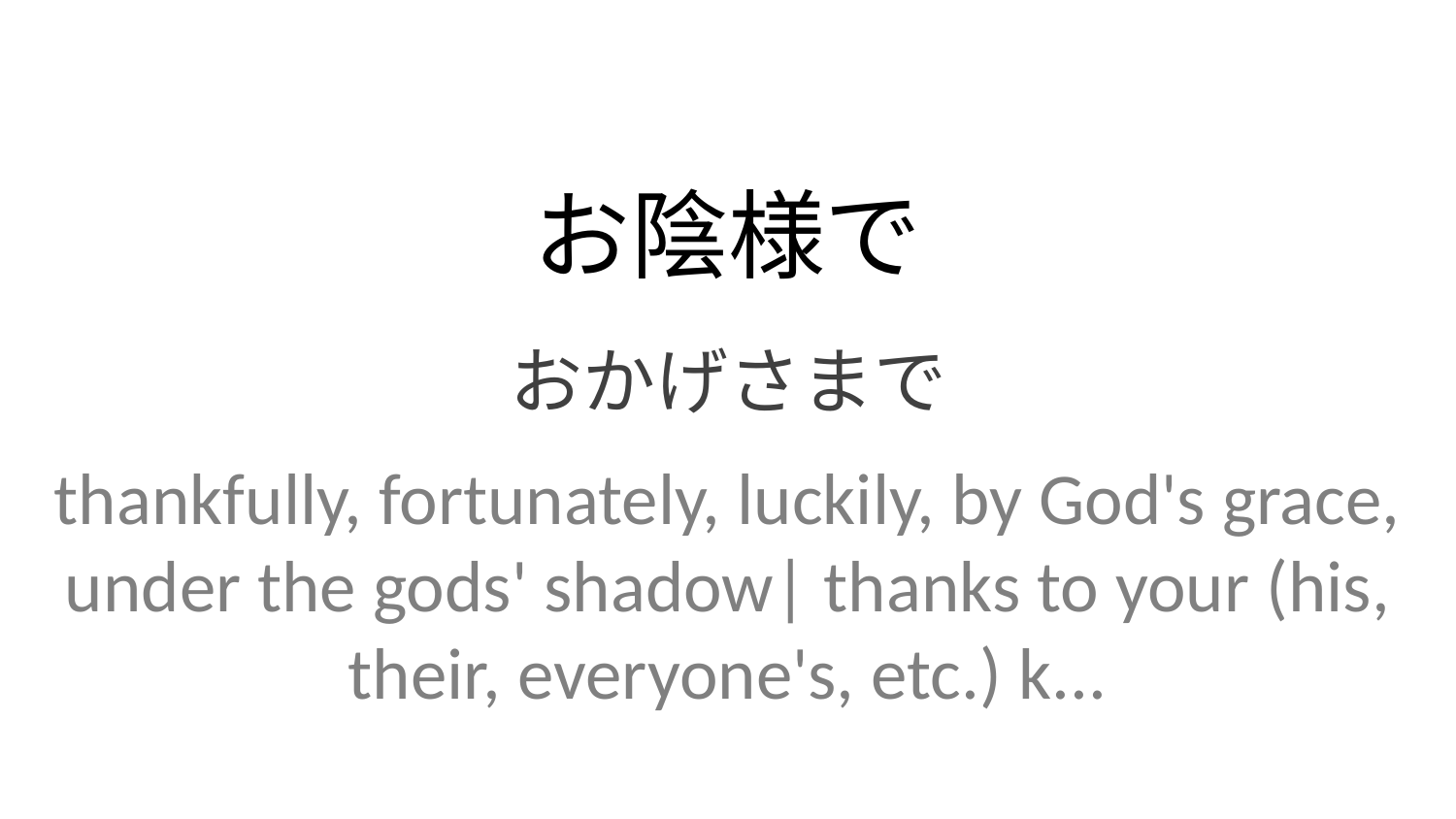

お陰様で

おかげさまで
thankfully, fortunately, luckily, by God's grace, under the gods' shadow| thanks to your (his, their, everyone's, etc.) k...